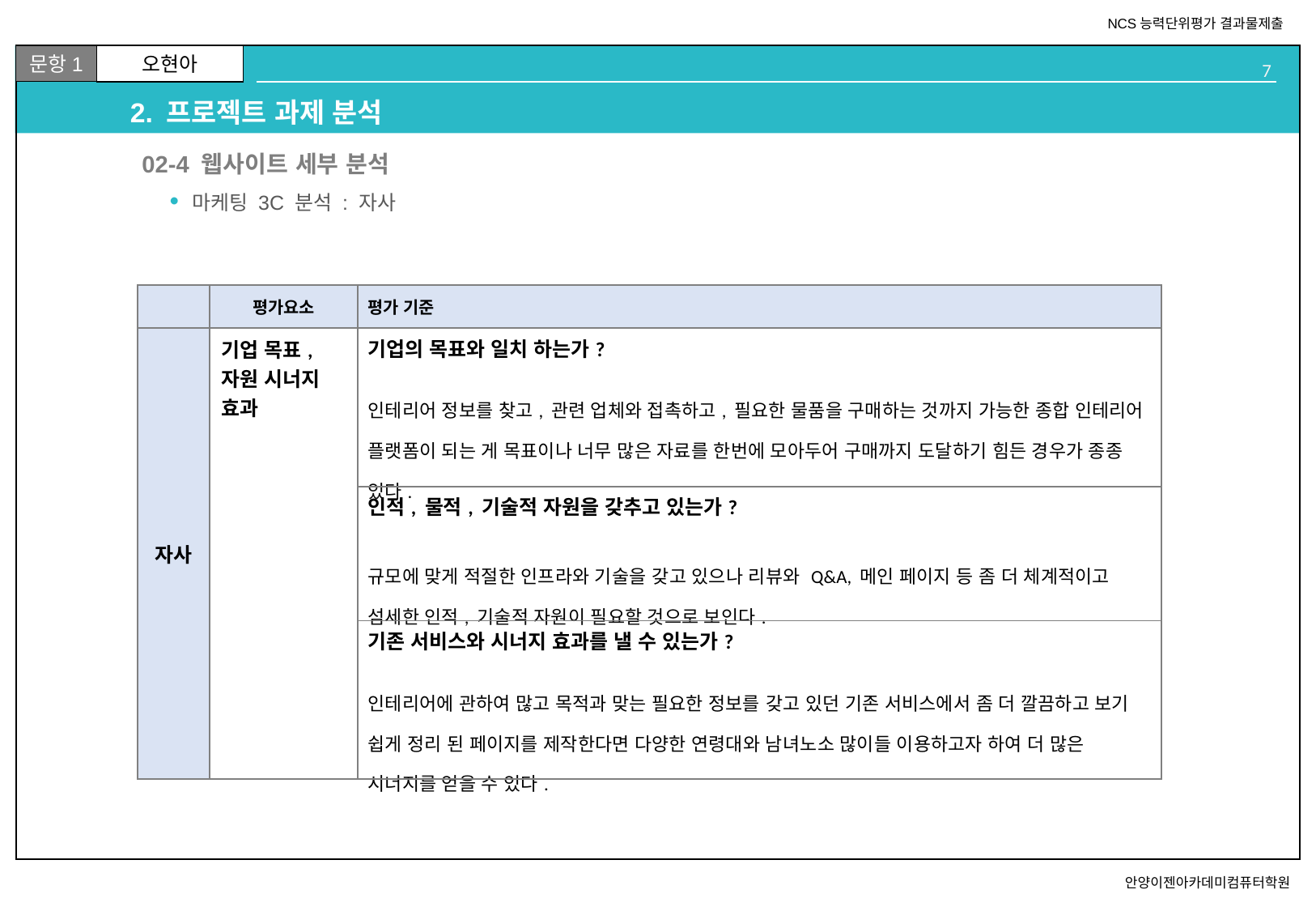

# 2. 프로젝트 과제 분석
02
02-4 웹사이트 세부 분석
마케팅 3C 분석 : 자사

|  | 평가요소 | 평가 기준 |
| --- | --- | --- |
| 자사 | 기업 목표, 자원 시너지 효과 | 기업의 목표와 일치 하는가? 인테리어 정보를 찾고, 관련 업체와 접촉하고, 필요한 물품을 구매하는 것까지 가능한 종합 인테리어 플랫폼이 되는 게 목표이나 너무 많은 자료를 한번에 모아두어 구매까지 도달하기 힘든 경우가 종종 있다. |
|  |  | 인적, 물적, 기술적 자원을 갖추고 있는가? 규모에 맞게 적절한 인프라와 기술을 갖고 있으나 리뷰와 Q&A, 메인 페이지 등 좀 더 체계적이고 섬세한 인적, 기술적 자원이 필요할 것으로 보인다. |
|  |  | 기존 서비스와 시너지 효과를 낼 수 있는가? 인테리어에 관하여 많고 목적과 맞는 필요한 정보를 갖고 있던 기존 서비스에서 좀 더 깔끔하고 보기 쉽게 정리 된 페이지를 제작한다면 다양한 연령대와 남녀노소 많이들 이용하고자 하여 더 많은 시너지를 얻을 수 있다. |